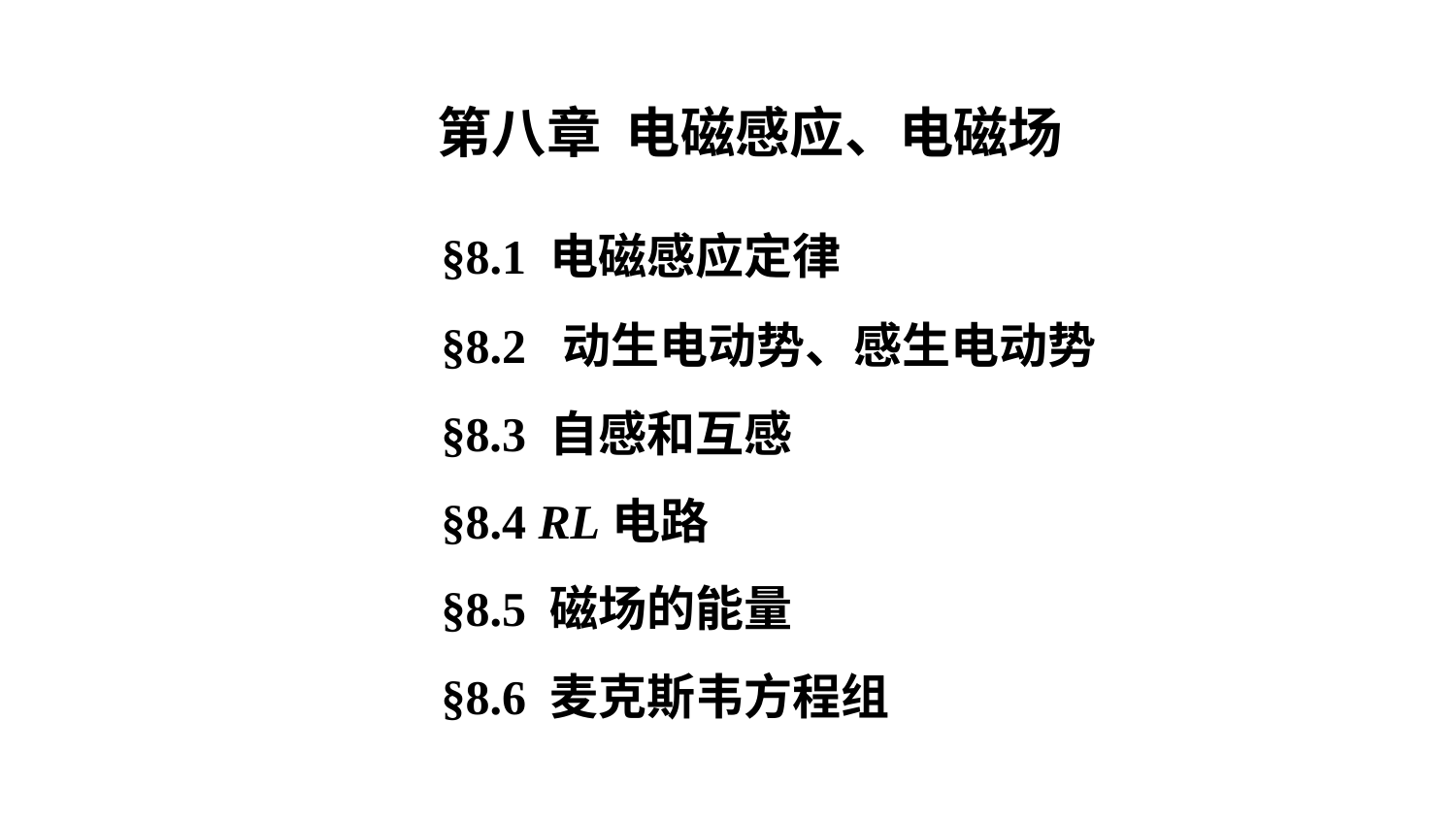

第八章  电磁感应、电磁场
§8.1 电磁感应定律
§8.2  动生电动势、感生电动势
§8.3 自感和互感
§8.4 RL电路
§8.5 磁场的能量
§8.6 麦克斯韦方程组